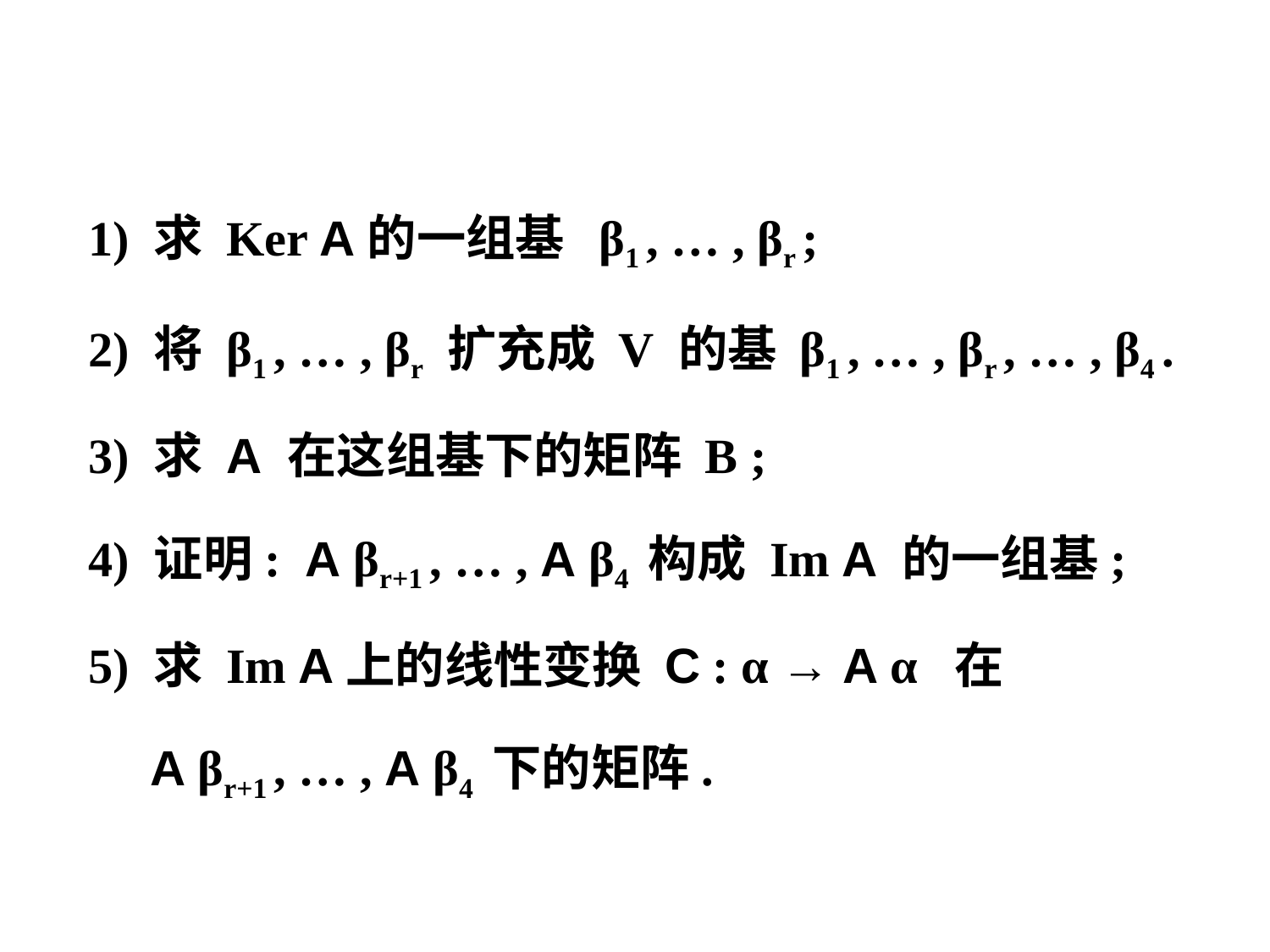

1) 求 Ker A的一组基  β1 , … , βr ;
 2) 将 β1 , … , βr 扩充成 V 的基 β1 , … , βr , … , β4 .
 3) 求 A 在这组基下的矩阵 B ;
 4) 证明:  A βr+1 , … , A β4 构成 Im A 的一组基;
 5) 求 Im A上的线性变换 C : α → A α  在
      A βr+1 , … , A β4 下的矩阵.